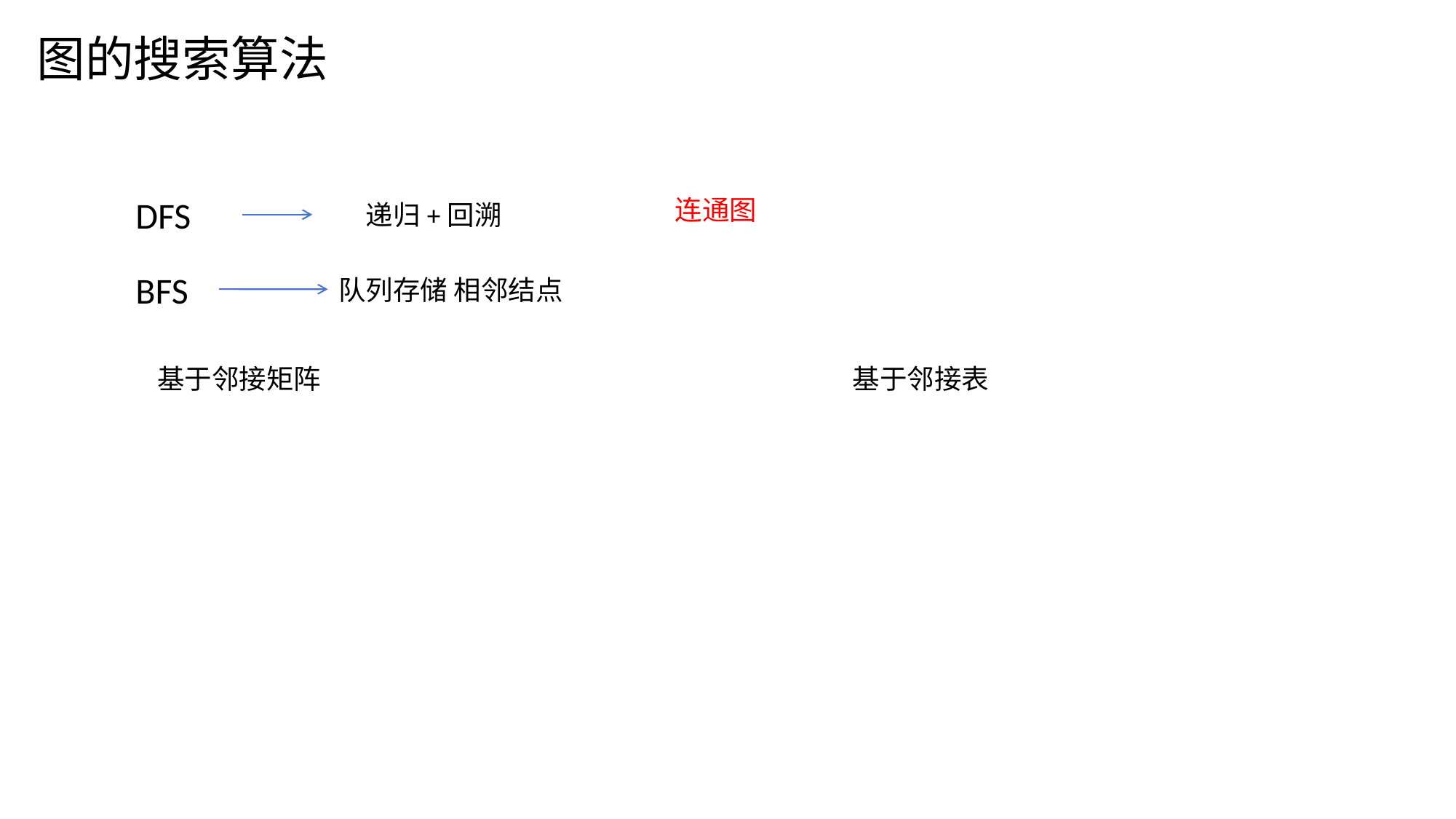

图的搜索算法
DFS
连通图
递归+回溯
BFS
队列存储 相邻结点
基于邻接矩阵
基于邻接表